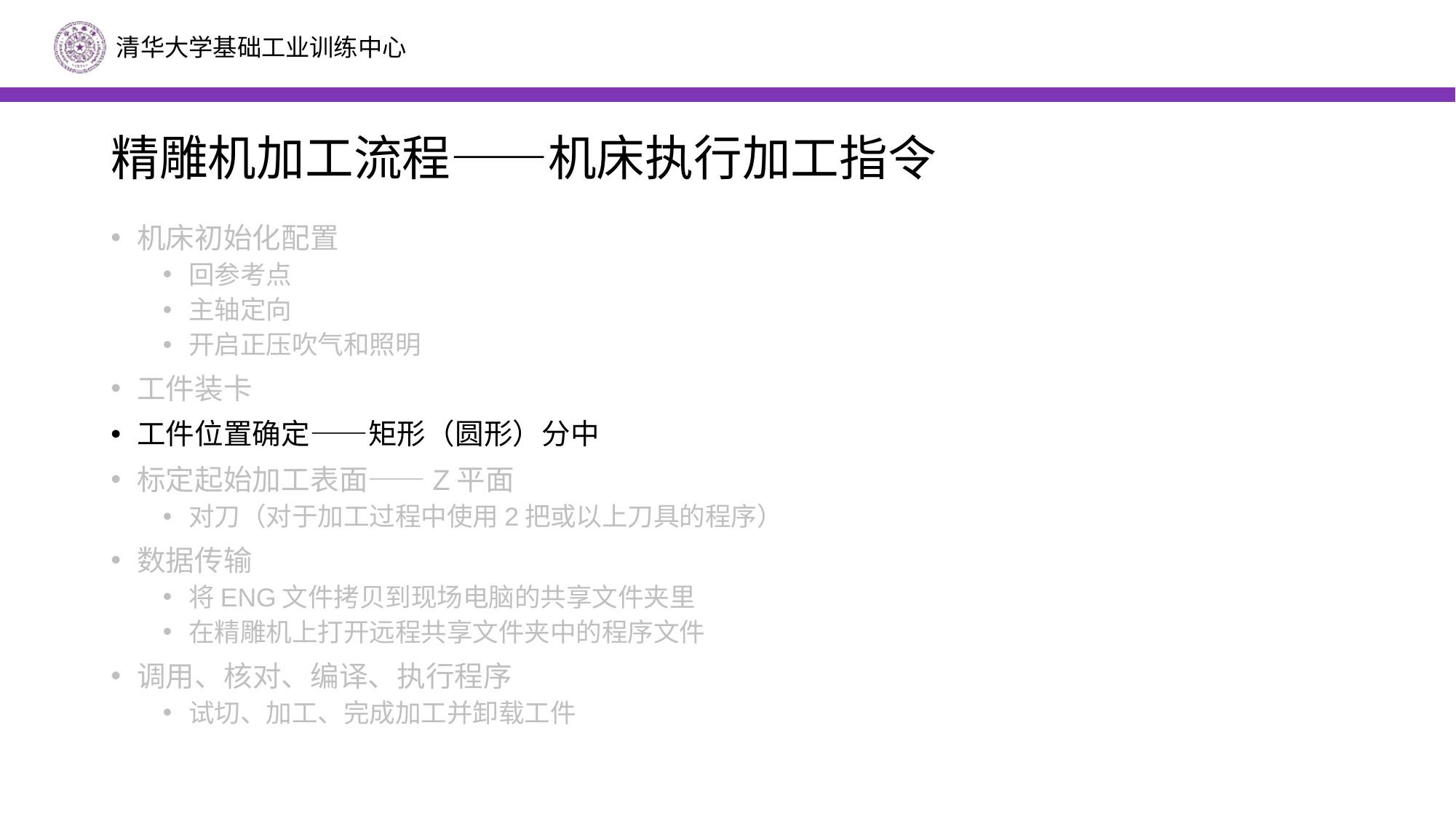

# 精雕机加工流程——机床执行加工指令
机床初始化配置
回参考点
主轴定向
开启正压吹气和照明
工件装卡
工件位置确定——矩形（圆形）分中
标定起始加工表面——Z平面
对刀（对于加工过程中使用2把或以上刀具的程序）
数据传输
将ENG文件拷贝到现场电脑的共享文件夹里
在精雕机上打开远程共享文件夹中的程序文件
调用、核对、编译、执行程序
试切、加工、完成加工并卸载工件